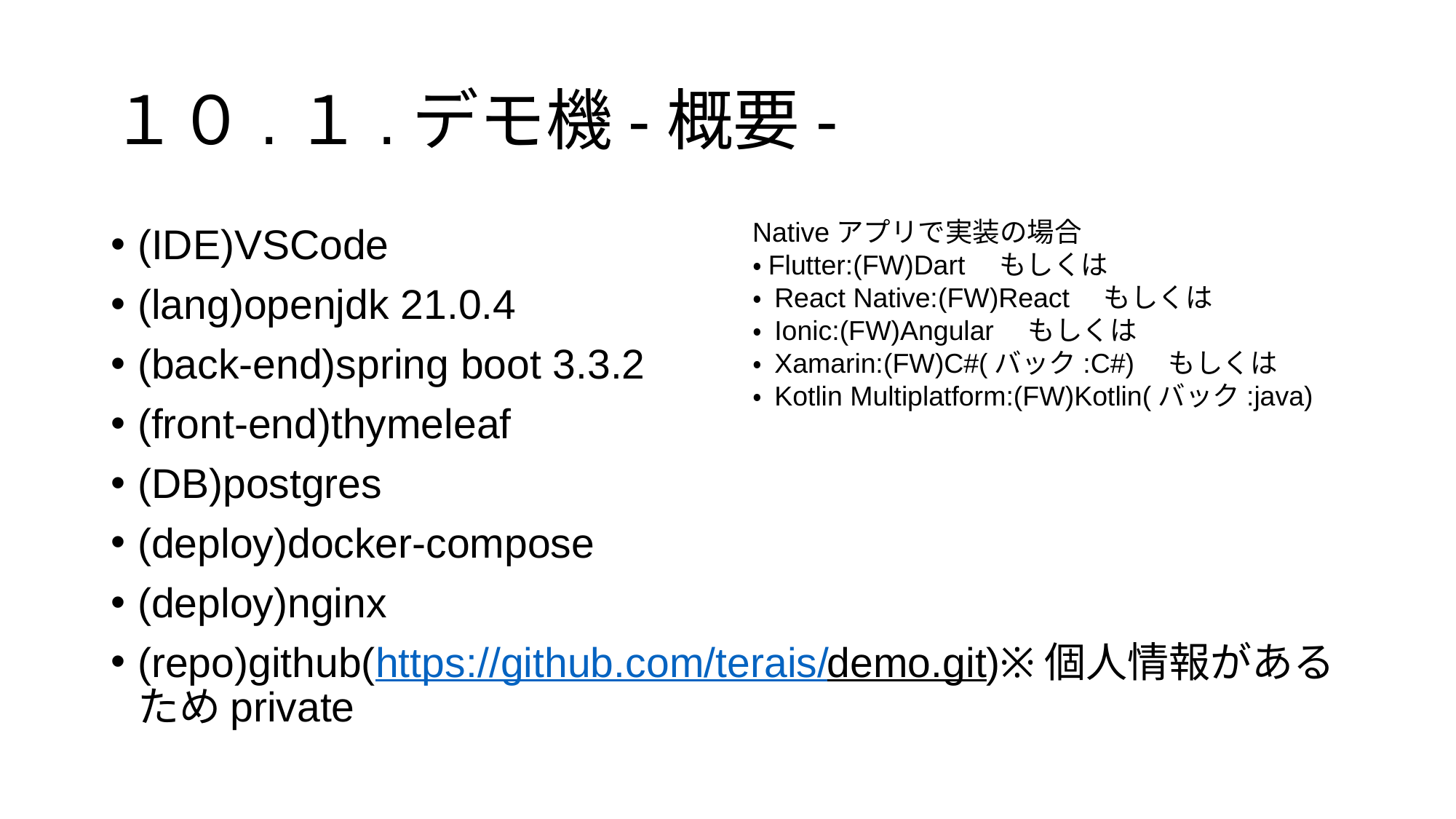

# １０.１.デモ機-概要-
Nativeアプリで実装の場合
・Flutter:(FW)Dart　もしくは
・ React Native:(FW)React　もしくは
・ Ionic:(FW)Angular　もしくは
・ Xamarin:(FW)C#(バック:C#)　もしくは
・ Kotlin Multiplatform:(FW)Kotlin(バック:java)
(IDE)VSCode
(lang)openjdk 21.0.4
(back-end)spring boot 3.3.2
(front-end)thymeleaf
(DB)postgres
(deploy)docker-compose
(deploy)nginx
(repo)github(https://github.com/terais/demo.git)※個人情報があるためprivate